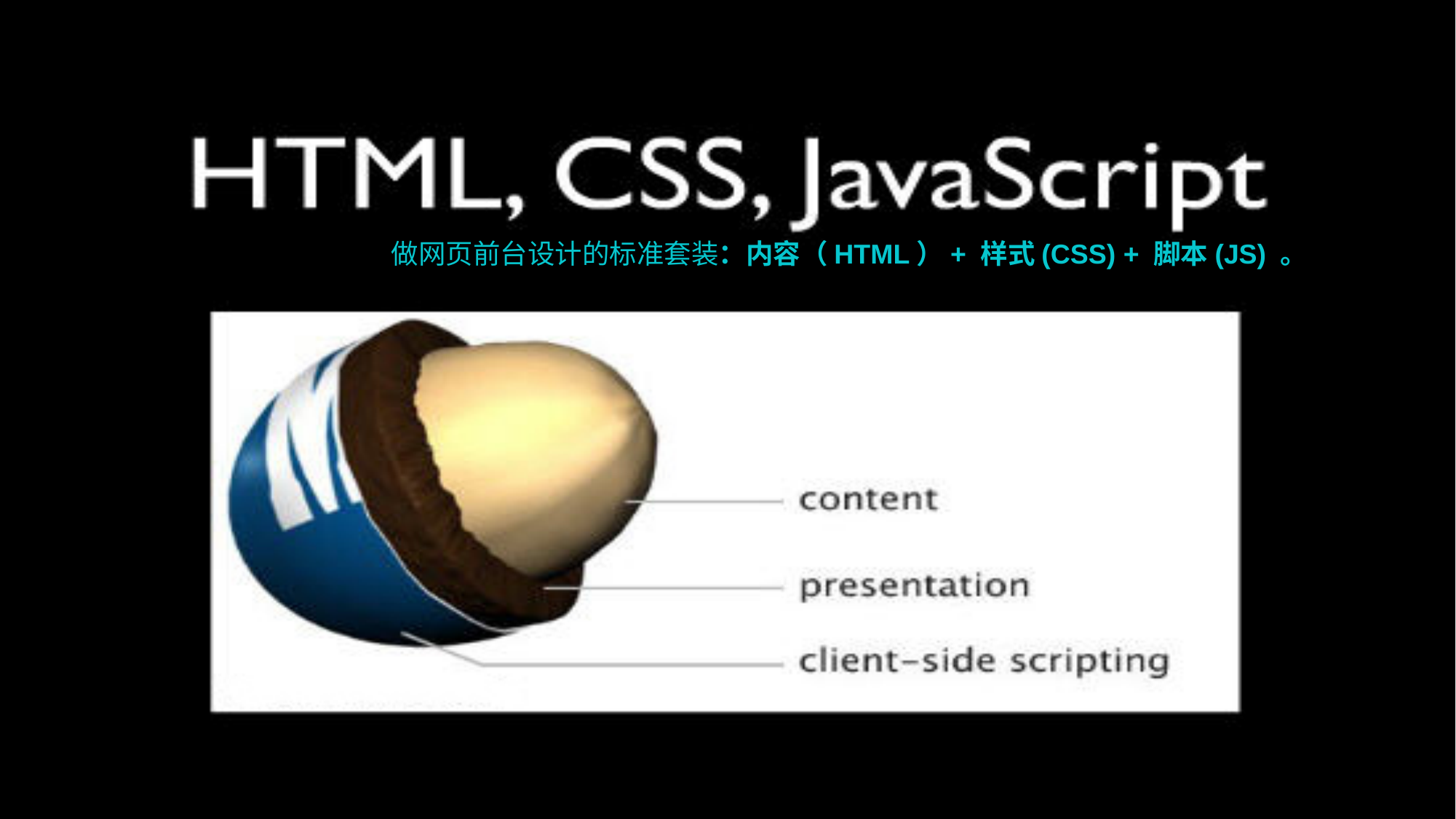

做网页前台设计的标准套装
做网页前台设计的标准套装
做网页前台设计的标准套装
做网页前台设计的标准套装
做网页前台设计的标准套装：内容（HTML）+ 样式(CSS) + 脚本(JS) 。